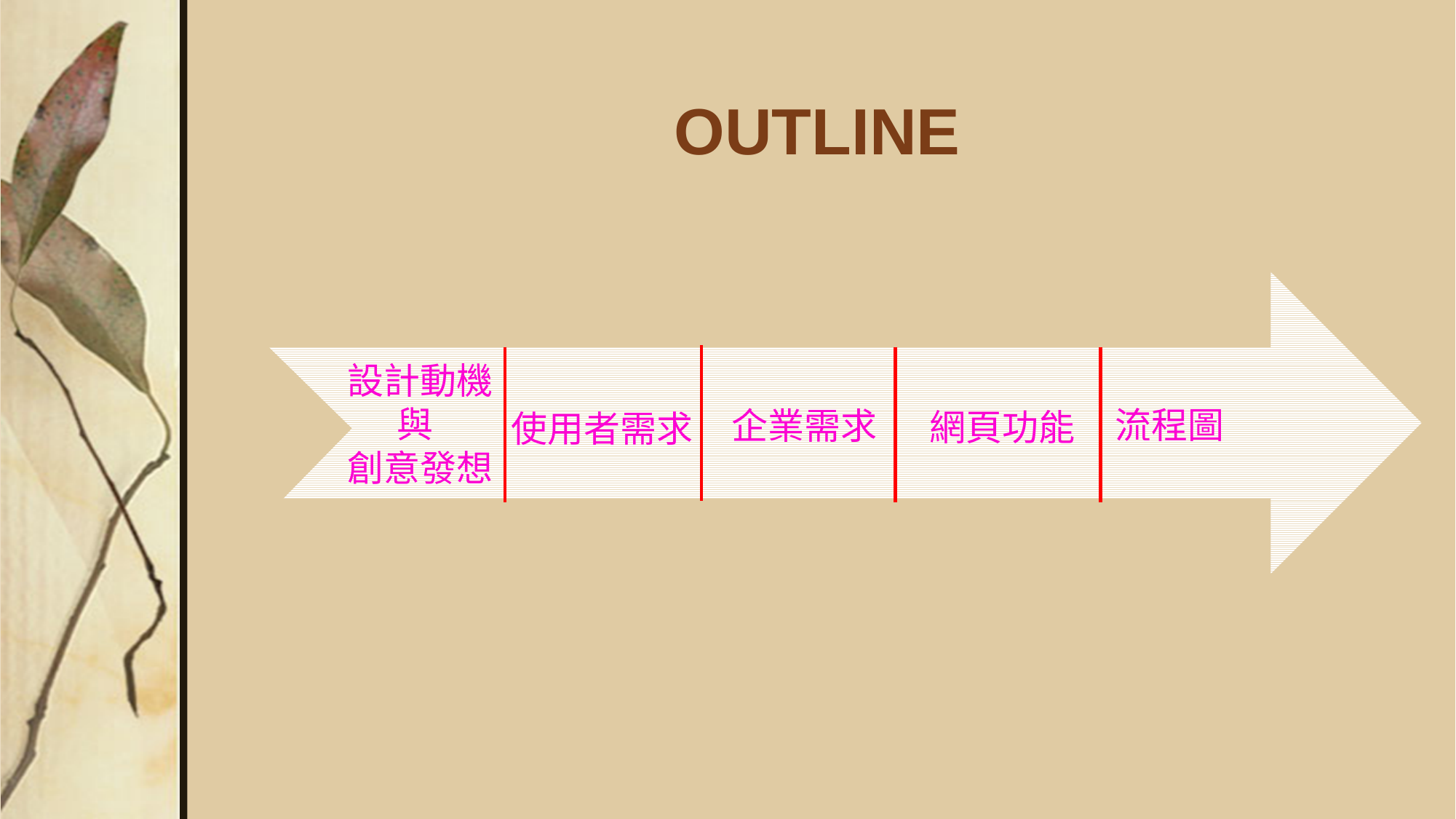

# OUTLINE

設計動機
     與
創意發想
流程圖
企業需求
網頁功能
使用者需求